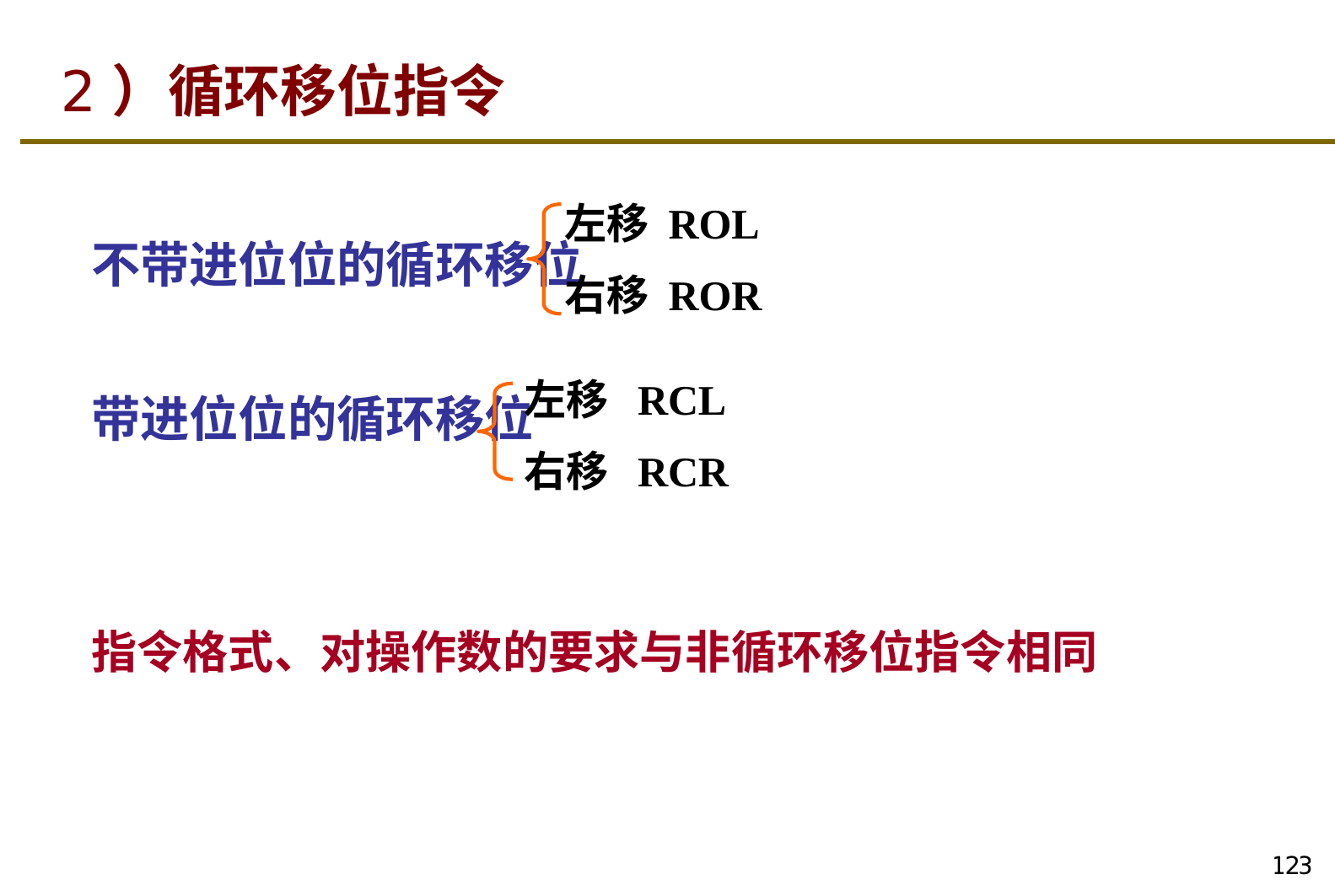

# 2）循环移位指令
左移 ROL
右移 ROR

不带进位位的循环移位

带进位位的循环移位
左移  RCL
右移  RCR

指令格式、对操作数的要求与非循环移位指令相同
123